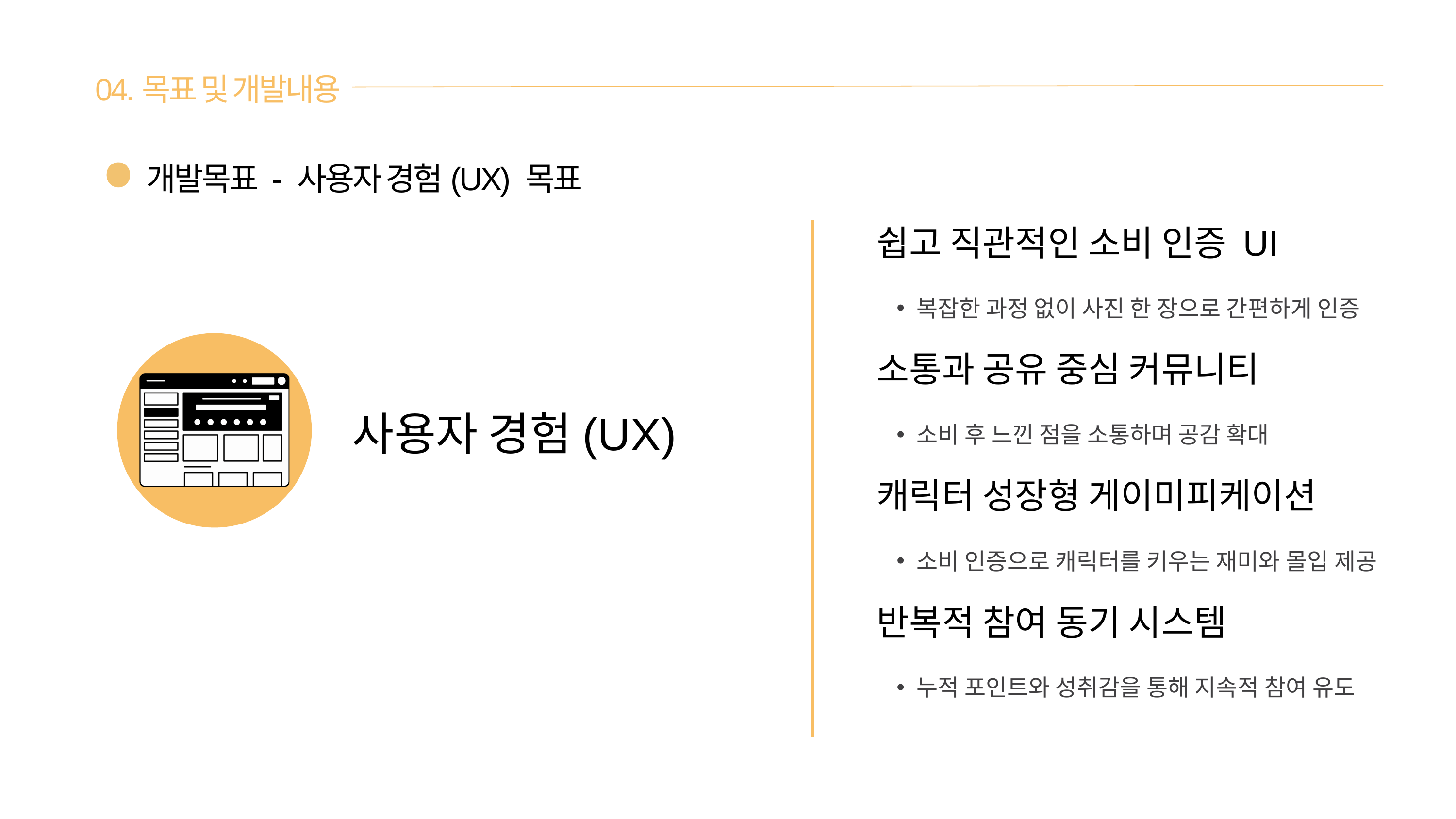

04.목표 및 개발내용

개발목표 - 사용자 경험(UX) 목표

쉽고 직관적인 소비 인증 UI

복잡한 과정 없이 사진 한 장으로 간편하게 인증

소통과 공유 중심 커뮤니티

사용자 경험(UX)
소비 후 느낀 점을 소통하며 공감 확대
캐릭터 성장형 게이미피케이션
소비 인증으로 캐릭터를 키우는 재미와 몰입 제공
반복적 참여 동기 시스템
누적 포인트와 성취감을 통해 지속적 참여 유도